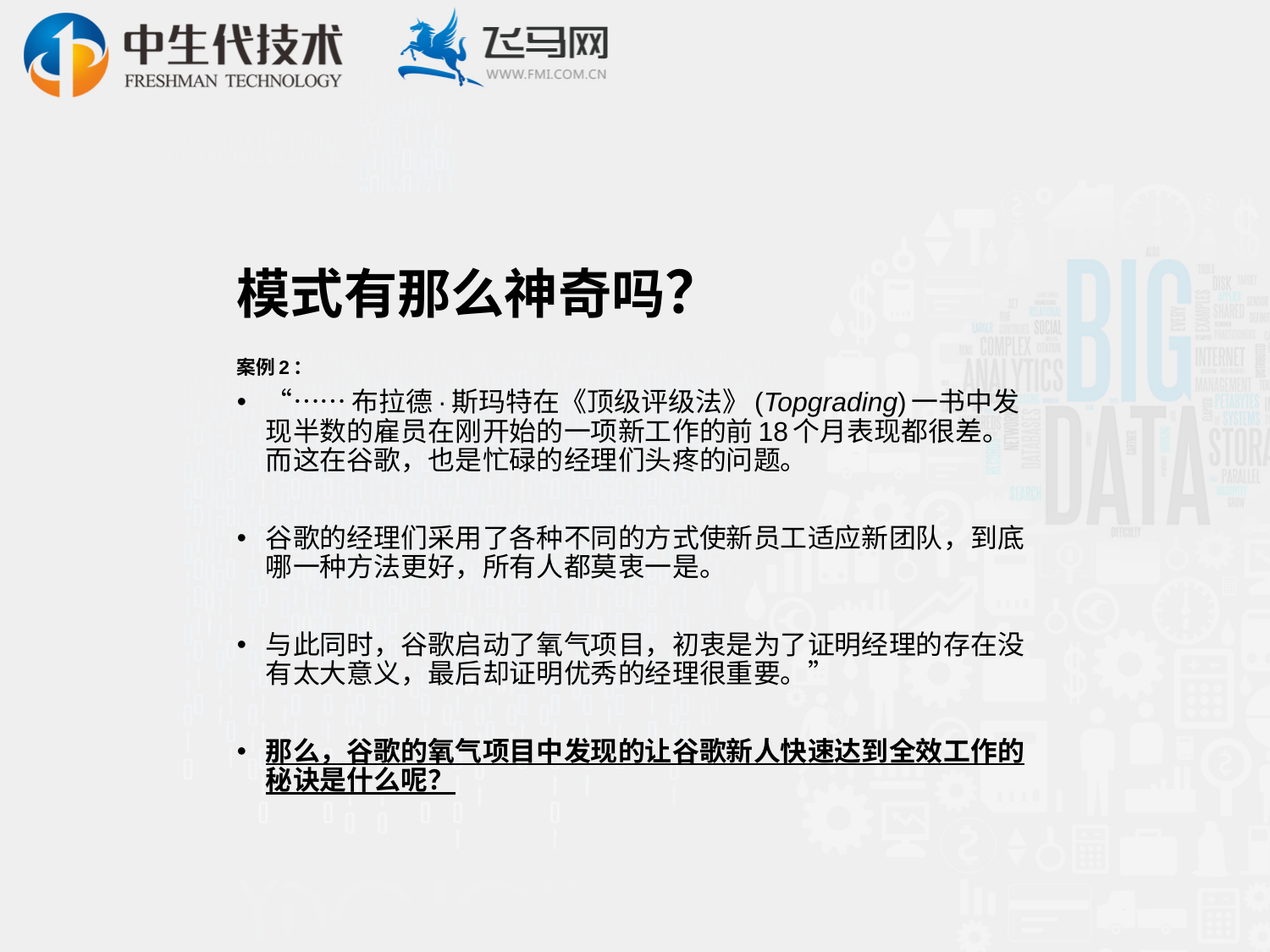

# 模式有那么神奇吗？
案例2：
“……布拉德·斯玛特在《顶级评级法》(Topgrading)一书中发现半数的雇员在刚开始的一项新工作的前18个月表现都很差。而这在谷歌，也是忙碌的经理们头疼的问题。

谷歌的经理们采用了各种不同的方式使新员工适应新团队，到底哪一种方法更好，所有人都莫衷一是。

与此同时，谷歌启动了氧气项目，初衷是为了证明经理的存在没有太大意义，最后却证明优秀的经理很重要。”

那么，谷歌的氧气项目中发现的让谷歌新人快速达到全效工作的秘诀是什么呢？